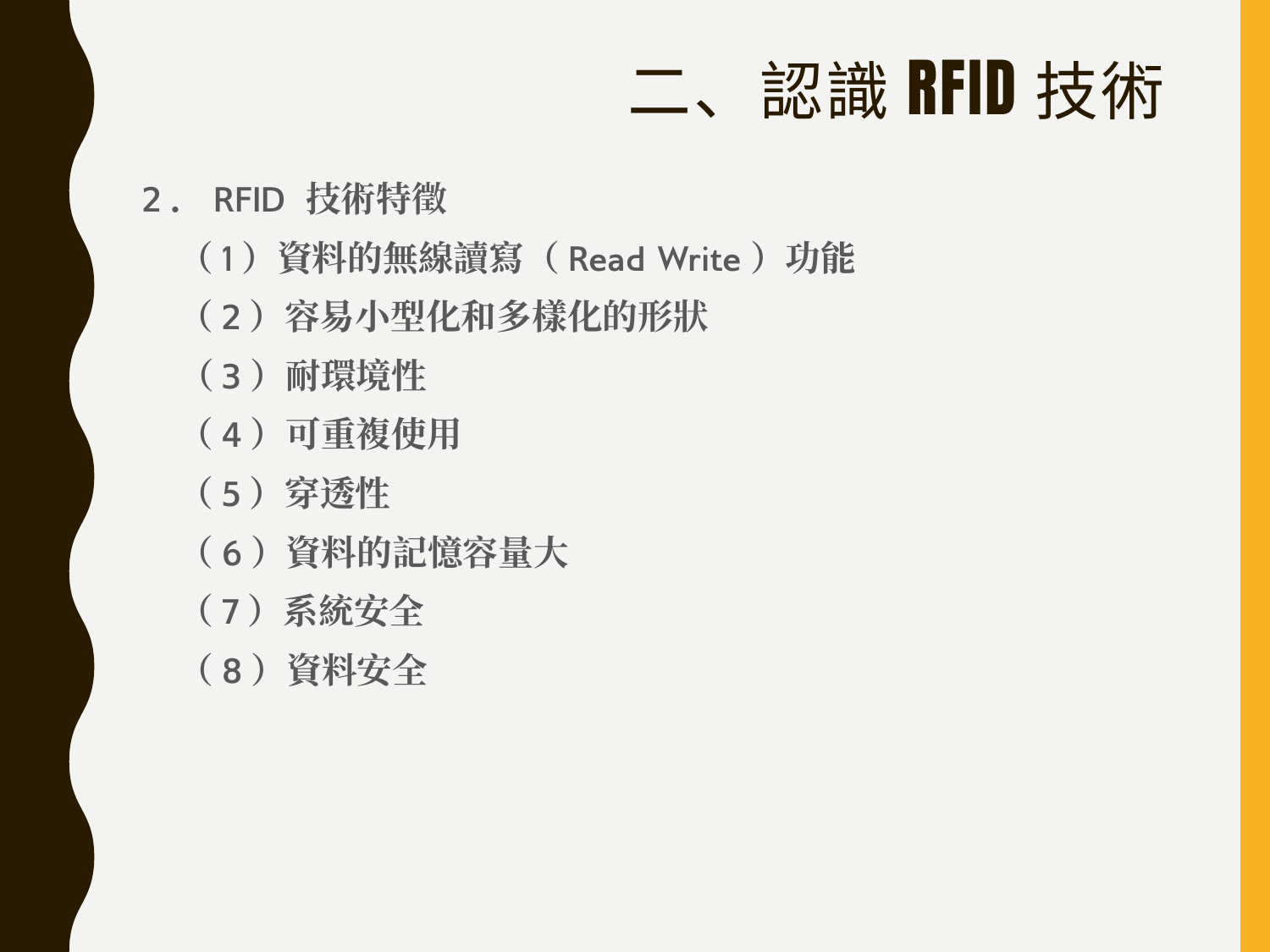

# 二、認識RFID技術
2．RFID 技術特徵
   （1）資料的無線讀寫（Read Write）功能
   （2）容易小型化和多樣化的形狀
   （3）耐環境性
   （4）可重複使用
   （5）穿透性
   （6）資料的記憶容量大
   （7）系統安全
   （8）資料安全